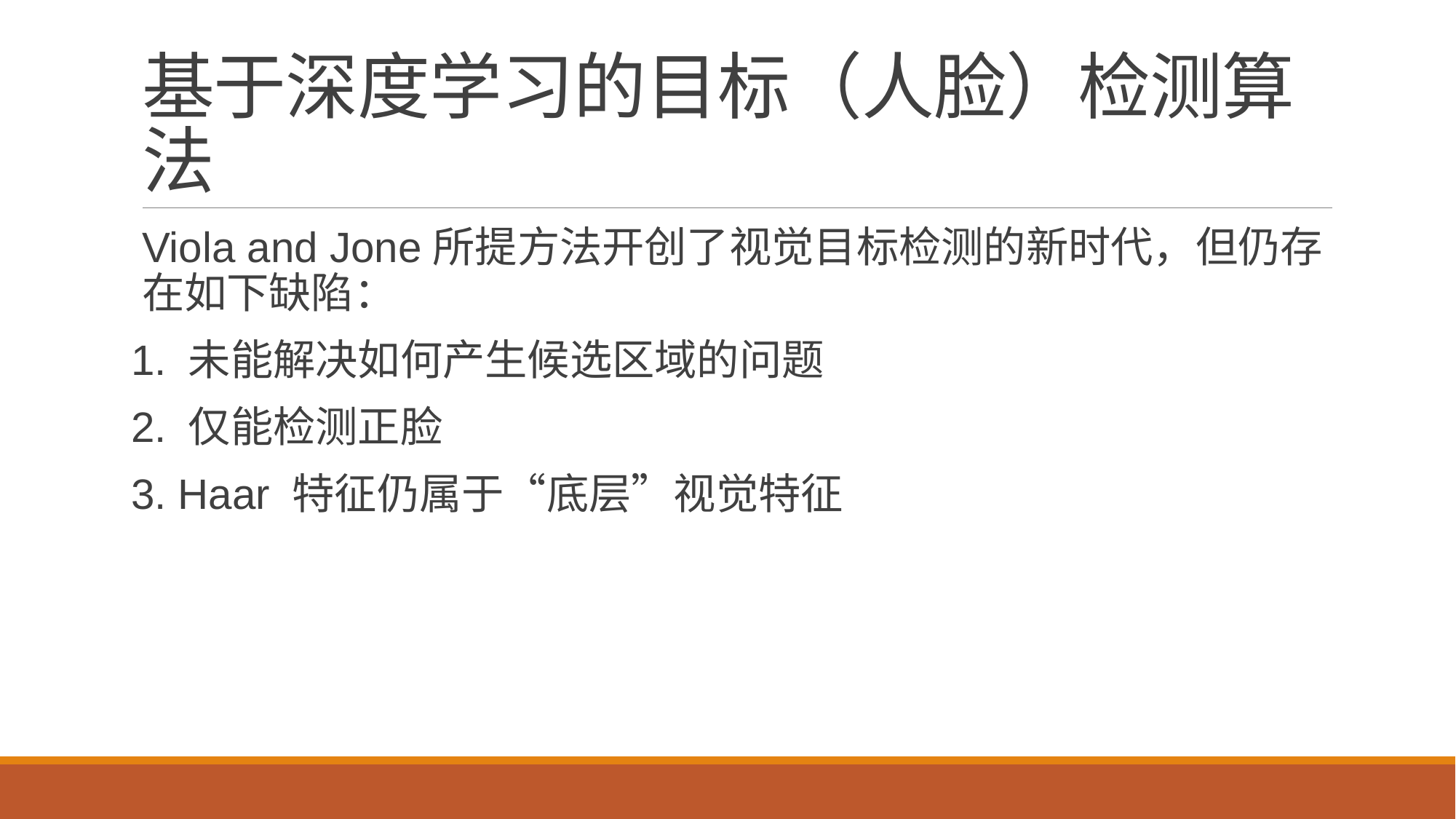

# 基于深度学习的目标（人脸）检测算法
Viola and Jone所提方法开创了视觉目标检测的新时代，但仍存在如下缺陷：
1. 未能解决如何产生候选区域的问题
2. 仅能检测正脸
3. Haar 特征仍属于“底层”视觉特征